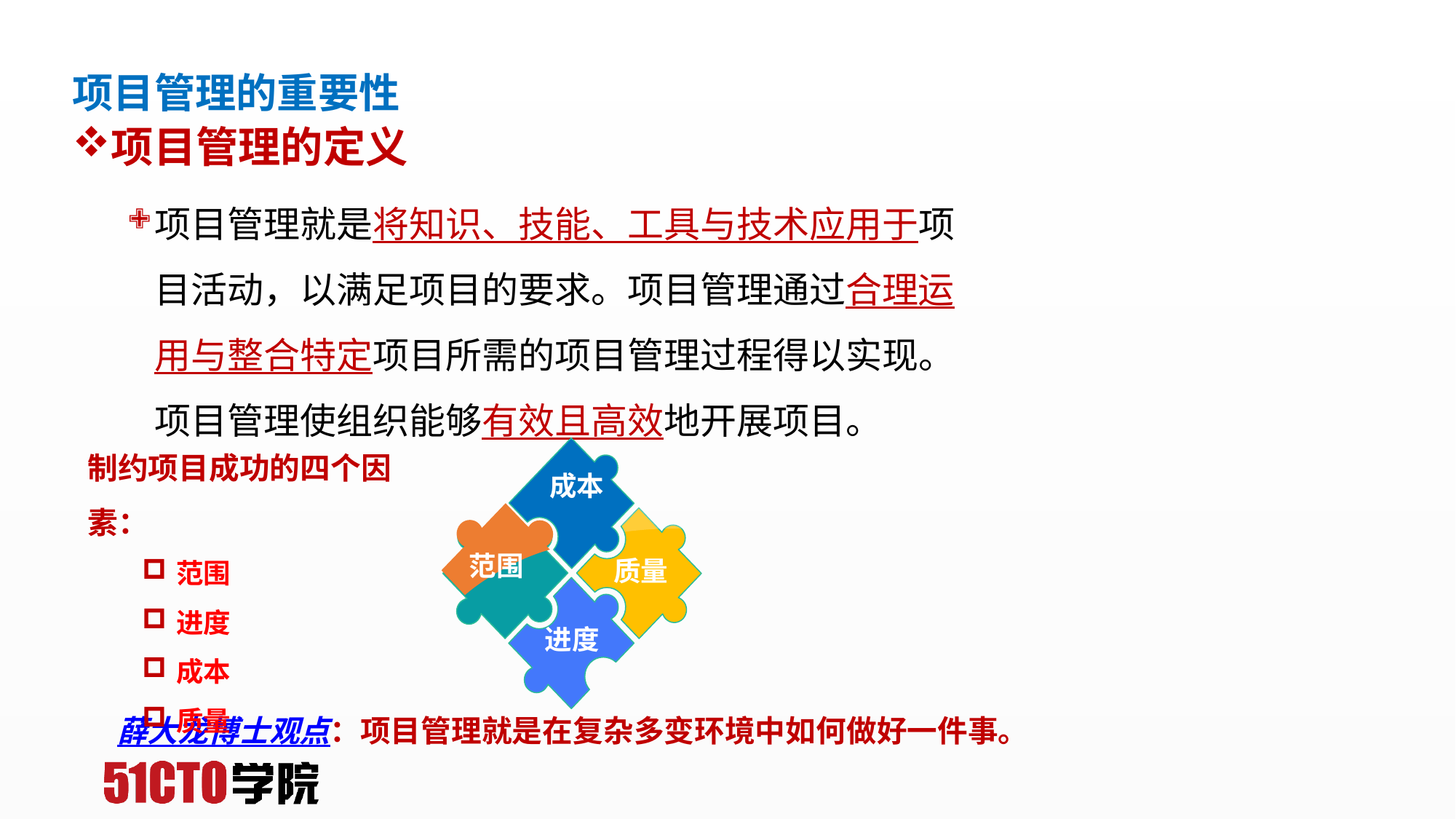

# 项目管理的重要性
项目管理的定义
项目管理就是将知识、技能、工具与技术应用于项目活动，以满足项目的要求。项目管理通过合理运用与整合特定项目所需的项目管理过程得以实现。项目管理使组织能够有效且高效地开展项目。

制约项目成功的四个因素：
范围
进度
成本
质量

成本
范围
质量
进度
薛大龙博士观点：项目管理就是在复杂多变环境中如何做好一件事。